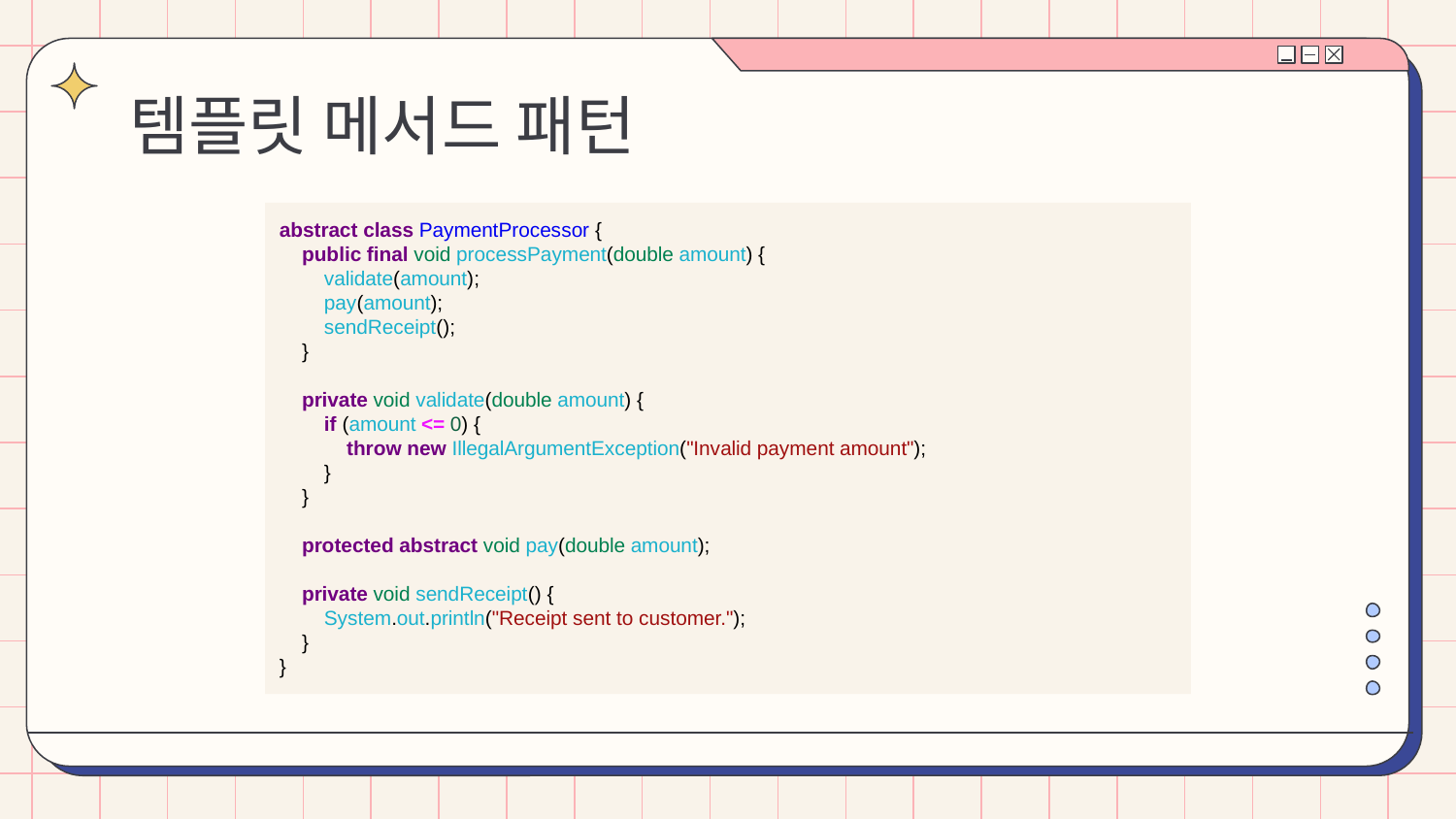

# 템플릿 메서드 패턴
abstract class PaymentProcessor {
    public final void processPayment(double amount) {
        validate(amount);
        pay(amount);
        sendReceipt();
    }

    private void validate(double amount) {
        if (amount <= 0) {
            throw new IllegalArgumentException("Invalid payment amount");
        }
    }

    protected abstract void pay(double amount);

    private void sendReceipt() {
        System.out.println("Receipt sent to customer.");
    }
}